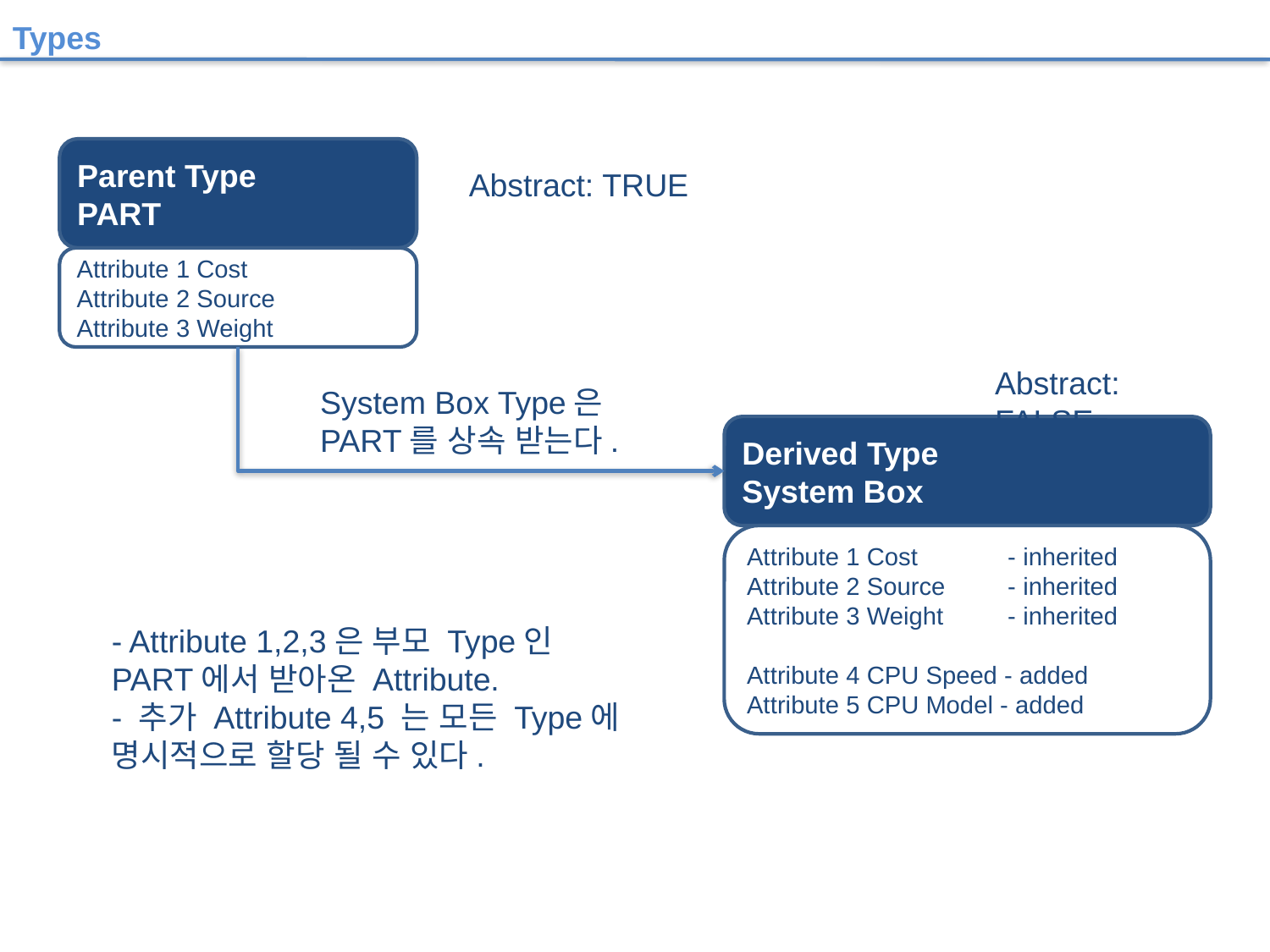

Types
Parent Type
PART
Abstract: TRUE
Attribute 1 Cost
Attribute 2 Source
Attribute 3 Weight
Abstract: FALSE
System Box Type은 PART를 상속 받는다.
Derived Type
System Box
Attribute 1 Cost	 - inherited
Attribute 2 Source	 - inherited
Attribute 3 Weight	 - inherited

Attribute 4 CPU Speed - added
Attribute 5 CPU Model - added
- Attribute 1,2,3은 부모 Type인 PART에서 받아온 Attribute.
- 추가 Attribute 4,5 는 모든 Type에 명시적으로 할당 될 수 있다.